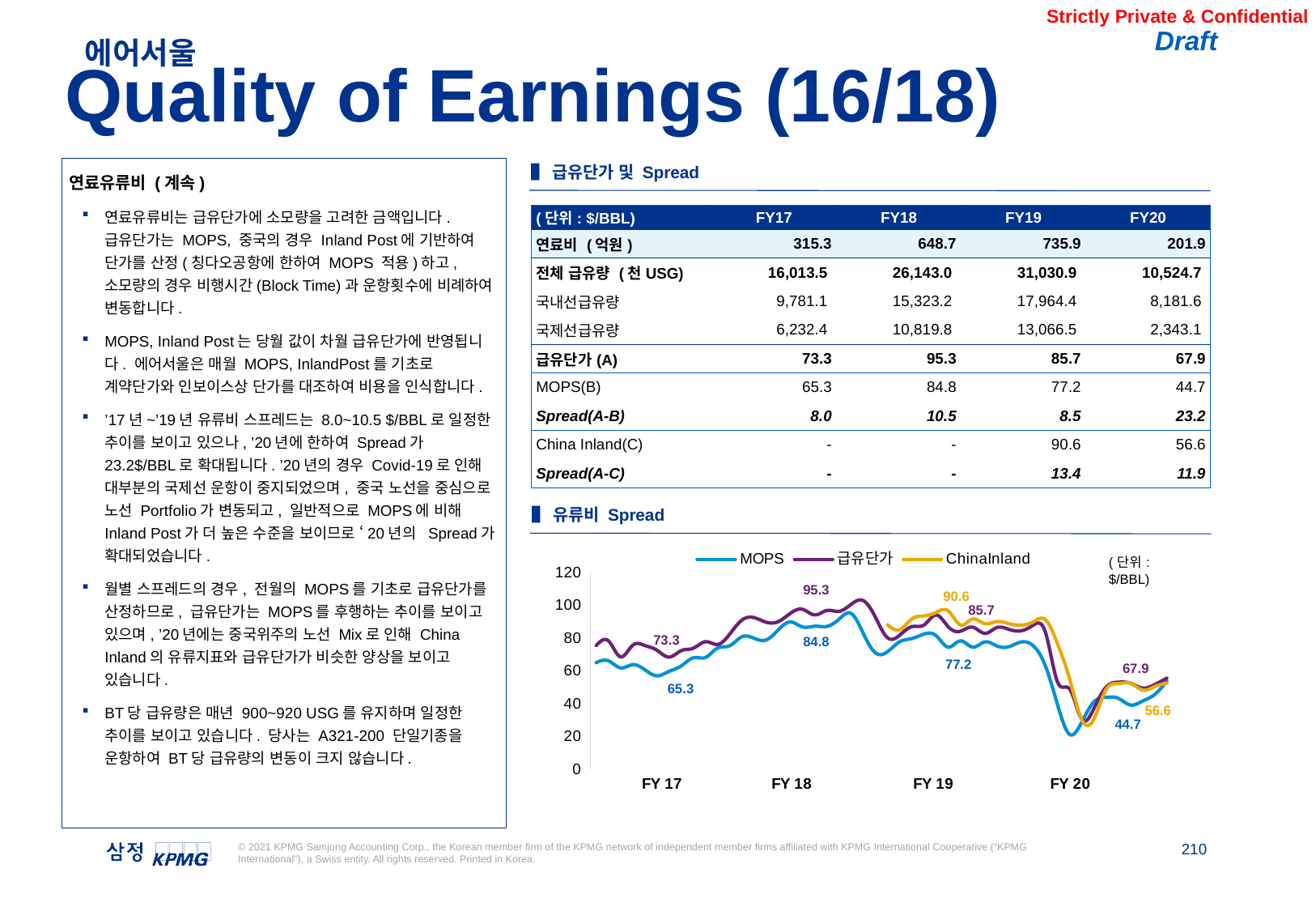

에어서울
Quality of Earnings (16/18)
▌급유단가 및 Spread

연료유류비 (계속)
연료유류비는 급유단가에 소모량을 고려한 금액입니다. 급유단가는 MOPS, 중국의 경우 Inland Post에 기반하여 단가를 산정(칭다오공항에 한하여 MOPS 적용)하고, 소모량의 경우 비행시간(Block Time)과 운항횟수에 비례하여 변동합니다.
MOPS, Inland Post는 당월 값이 차월 급유단가에 반영됩니다. 에어서울은 매월 MOPS, InlandPost를 기초로 계약단가와 인보이스상 단가를 대조하여 비용을 인식합니다.
’17년~’19년 유류비 스프레드는 8.0~10.5 $/BBL로 일정한 추이를 보이고 있으나, ’20년에 한하여 Spread가 23.2$/BBL로 확대됩니다. ’20년의 경우 Covid-19로 인해 대부분의 국제선 운항이 중지되었으며, 중국 노선을 중심으로 노선 Portfolio가 변동되고, 일반적으로 MOPS에 비해 Inland Post가 더 높은 수준을 보이므로 ‘20년의  Spread가 확대되었습니다.
월별 스프레드의 경우, 전월의 MOPS를 기초로 급유단가를 산정하므로, 급유단가는 MOPS를 후행하는 추이를 보이고 있으며, ’20년에는 중국위주의 노선 Mix로 인해 China Inland의 유류지표와 급유단가가 비슷한 양상을 보이고 있습니다.
BT당 급유량은 매년 900~920 USG를 유지하며 일정한 추이를 보이고 있습니다. 당사는 A321-200 단일기종을 운항하여 BT당 급유량의 변동이 크지 않습니다.

| (단위: $/BBL) | FY17 | FY18 | FY19 | FY20 |
| --- | --- | --- | --- | --- |
| 연료비 (억원) | 315.3 | 648.7 | 735.9 | 201.9 |
| 전체 급유량 (천USG) | 16,013.5 | 26,143.0 | 31,030.9 | 10,524.7 |
| 국내선급유량 | 9,781.1 | 15,323.2 | 17,964.4 | 8,181.6 |
| 국제선급유량 | 6,232.4 | 10,819.8 | 13,066.5 | 2,343.1 |
| 급유단가(A) | 73.3 | 95.3 | 85.7 | 67.9 |
| MOPS(B) | 65.3 | 84.8 | 77.2 | 44.7 |
| Spread(A-B) | 8.0 | 10.5 | 8.5 | 23.2 |
| China Inland(C) | - | - | 90.6 | 56.6 |
| Spread(A-C) | - | - | 13.4 | 11.9 |
▌유류비 Spread

### Chart

| Category | MOPS | 급유단가 | ChinaInland |
|---|---|---|---|
| 42736 | 65.15 | 75.56325836121111 | None |
| 42767 | 66.26 | 78.4907615251767 | None |
| 42795 | 61.92 | 68.66699848219037 | None |
| 42826 | 63.88 | 75.68923305799296 | None |
| 42856 | 60.81 | 75.61974605862324 | None |
| 42887 | 57.04 | 72.71798077676539 | None |
| 42917 | 59.77 | 68.50449594731427 | None |
| 42948 | 63.09 | 72.4366912867192 | None |
| 42979 | 68.07 | 73.94667084685418 | None |
| 43009 | 68.31 | 77.90820787063407 | None |
| 43040 | 74.04 | 76.2654358025882 | None |
| 43070 | 75.45 | 82.56871046960565 | None |
| 43101 | 80.94999999999999 | 91.10906892743927 | None |
| 43132 | 80.02421052631578 | 92.61246492872561 | None |
| 43160 | 78.9947619047619 | 89.80255489382328 | None |
| 43191 | 85.16380952380953 | 90.19390394882234 | None |
| 43221 | 89.94476190476192 | 95.28518748088224 | None |
| 43252 | 86.92999999999999 | 97.6688430818385 | None |
| 43282 | 87.35954545454545 | 94.27163793410308 | None |
| 43313 | 87.26333333333334 | 96.99152657992838 | None |
| 43344 | 91.6745 | 96.4359838126199 | None |
| 43374 | 95.13826086956522 | 100.75058787645 | None |
| 43405 | 82.94238095238096 | 102.9662852740824 | None |
| 43435 | 71.12 | 92.84819754046889 | None |
| 43466 | 71.82 | 80.283698954705 | 88.18731117824774 |
| 43497 | 77.86 | 81.91191830943983 | 85.26888217522658 |
| 43525 | 79.83 | 87.0954570581247 | 91.86706948640483 |
| 43556 | 82.58 | 88.12107198523015 | 93.64350453172204 |
| 43586 | 81.53 | 94.24055899783997 | 95.80060422960725 |
| 43617 | 74.62 | 87.02027813834628 | 96.68882175226587 |
| 43647 | 78.41 | 84.32277602404847 | 88.18731117824774 |
| 43678 | 74.59 | 86.79999602797461 | 91.74018126888217 |
| 43709 | 77.74 | 82.98952174456936 | 88.94864048338368 |
| 43739 | 75.34 | 86.52965263821466 | 90.21752265861028 |
| 43770 | 74.88 | 85.44776743277198 | 88.94864048338368 |
| 43800 | 77.74 | 84.55308191717407 | 88.06042296072508 |
| 43831 | 75.38 | 88.00865192466327 | 90.09063444108762 |
| 43862 | 63.04 | 83.64740832825181 | 91.35951661631421 |
| 43891 | 39.32 | 53.19388869153901 | 76.51359516616314 |
| 43922 | 21.26 | 48.89544744519654 | 54.942598187311184 |
| 43952 | 28.89 | 30.360859565634698 | 30.199395770392748 |
| 43983 | 41.19 | 37.19963926664743 | 30.83383685800604 |
| 44013 | 43.93 | 50.143626029739664 | 48.72507552870091 |
| 44044 | 43.29 | 53.163094045282804 | 52.27794561933535 |
| 44075 | 39.21 | 52.54923930350462 | 52.531722054380666 |
| 44105 | 41.62 | 49.57223714966363 | 48.34441087613293 |
| 44136 | 45.65 | 51.664171642925275 | 50.50151057401813 |
| 44166 | 53.86 | 55.635650266838546 | 52.531722054380666 |
95.3
90.6
85.7
73.3
84.8

77.2
67.9
65.3
56.6
44.7